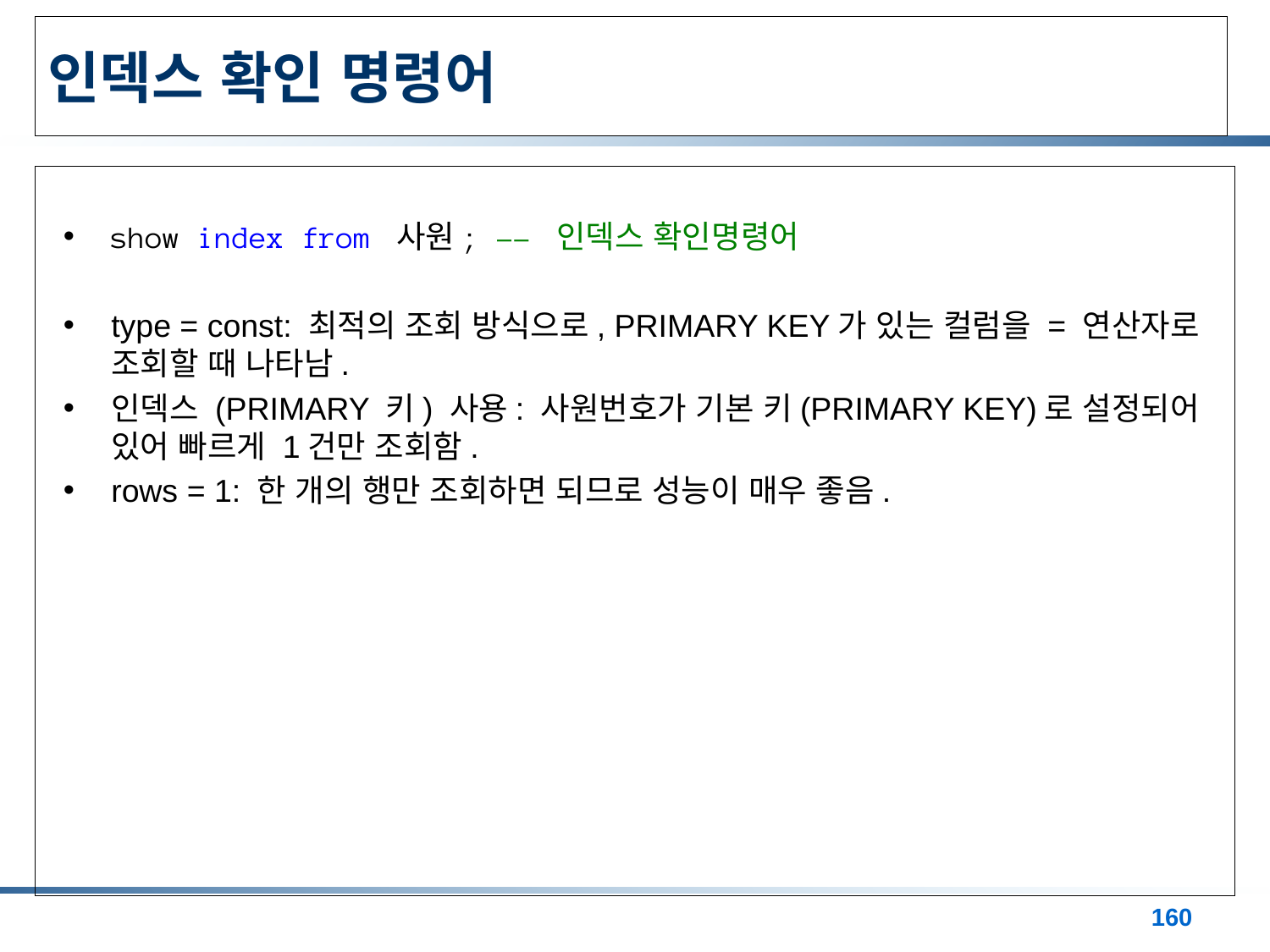

# 인덱스 확인 명령어

show index from 사원; -- 인덱스 확인명령어

type = const: 최적의 조회 방식으로, PRIMARY KEY가 있는 컬럼을 = 연산자로 조회할 때 나타남.
인덱스 (PRIMARY 키) 사용: 사원번호가 기본 키(PRIMARY KEY)로 설정되어 있어 빠르게 1건만 조회함.
rows = 1: 한 개의 행만 조회하면 되므로 성능이 매우 좋음.